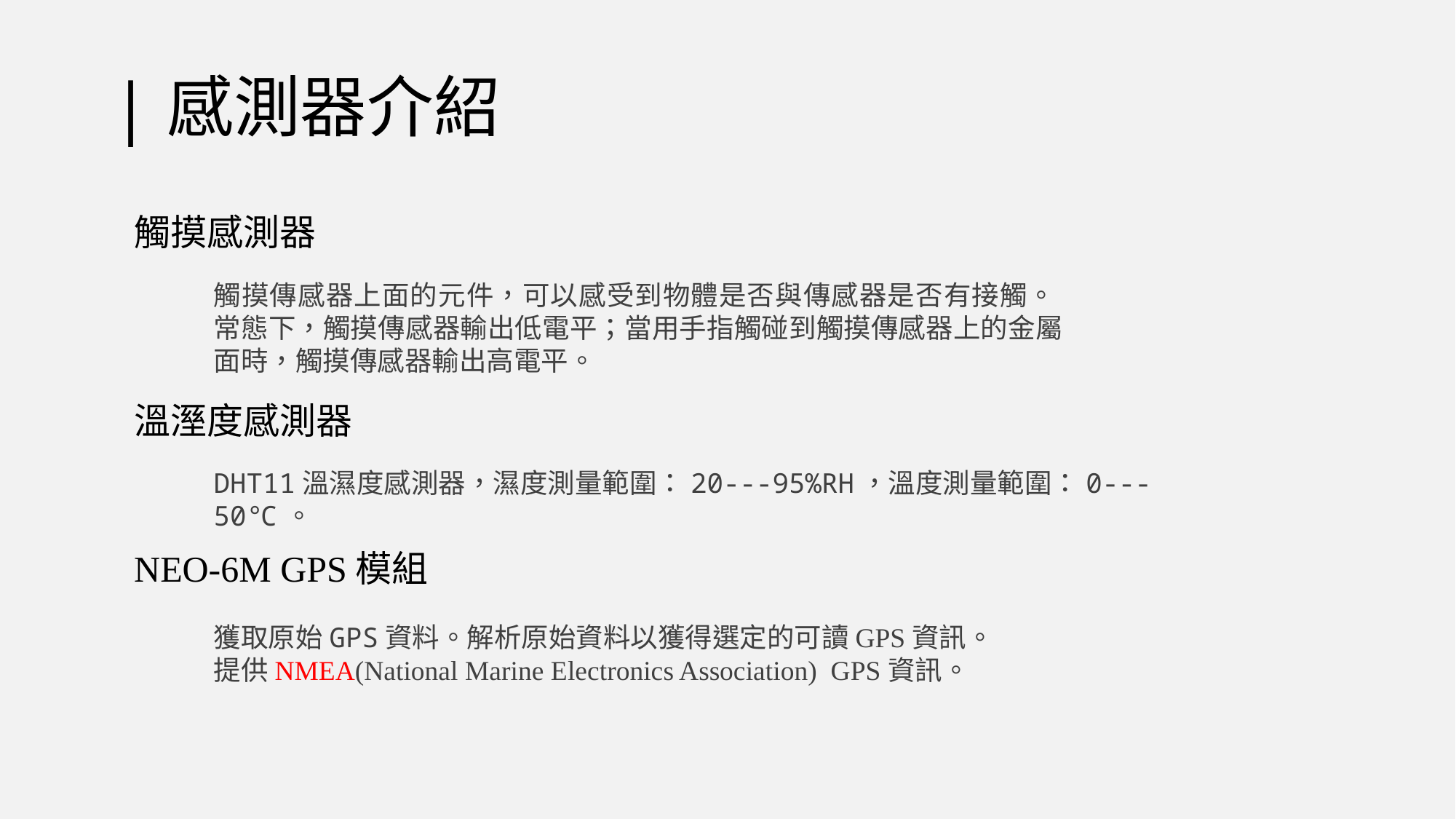

# |感測器介紹
觸摸感測器
觸摸傳感器上面的元件，可以感受到物體是否與傳感器是否有接觸。 常態下，觸摸傳感器輸出低電平；當用手指觸碰到觸摸傳感器上的金屬面時，觸摸傳感器輸出高電平。
溫溼度感測器
DHT11溫濕度感測器，濕度測量範圍：20---95%RH，溫度測量範圍：0---50℃。
NEO-6M GPS模組
獲取原始GPS資料。解析原始資料以獲得選定的可讀GPS資訊。
提供NMEA(National Marine Electronics Association)  GPS資訊。